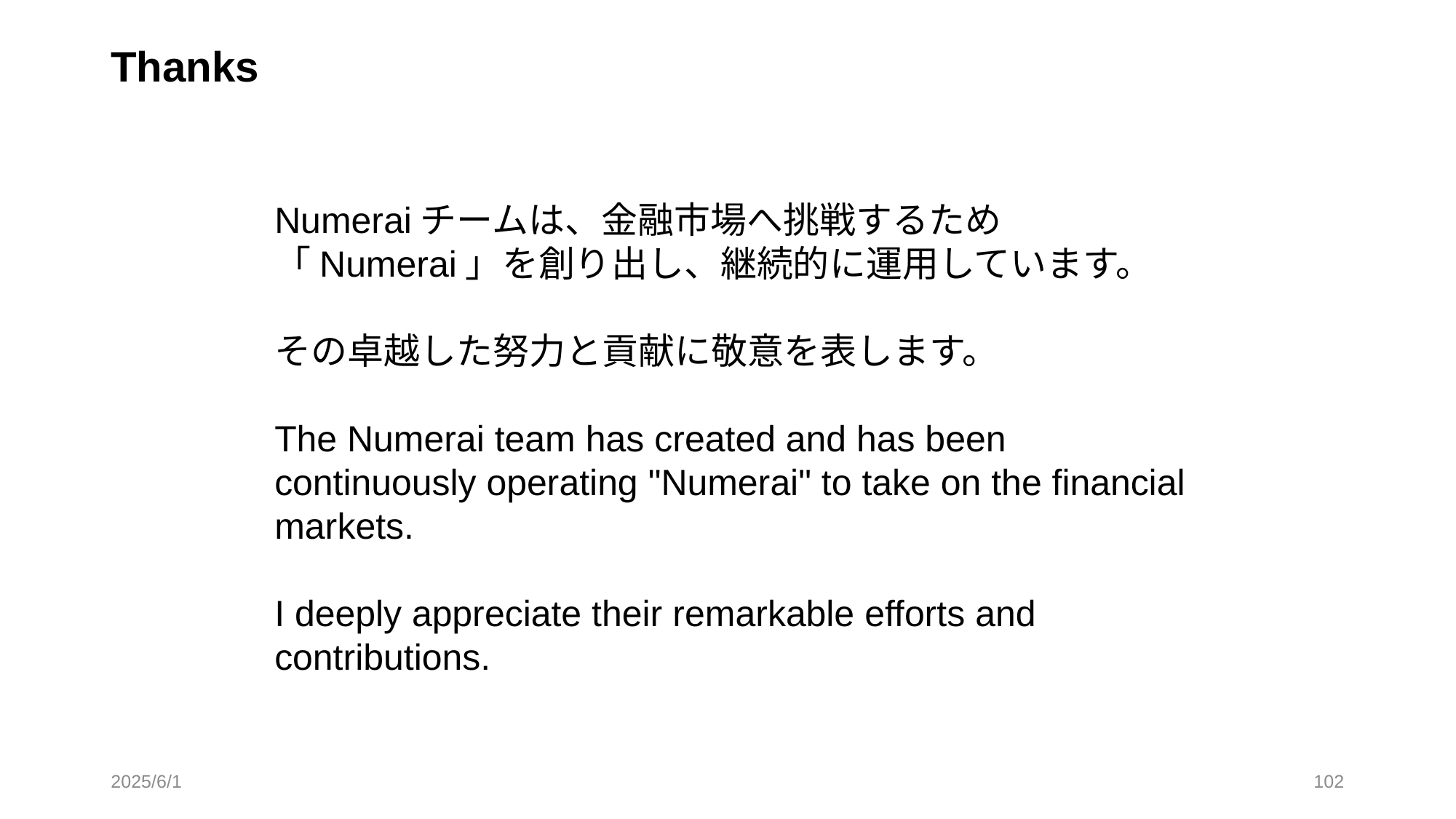

# Thanks
Numeraiチームは、金融市場へ挑戦するため「Numerai」を創り出し、継続的に運用しています。
その卓越した努力と貢献に敬意を表します。

The Numerai team has created and has been continuously operating "Numerai" to take on the financial markets.

I deeply appreciate their remarkable efforts and contributions.
2025/6/1
102